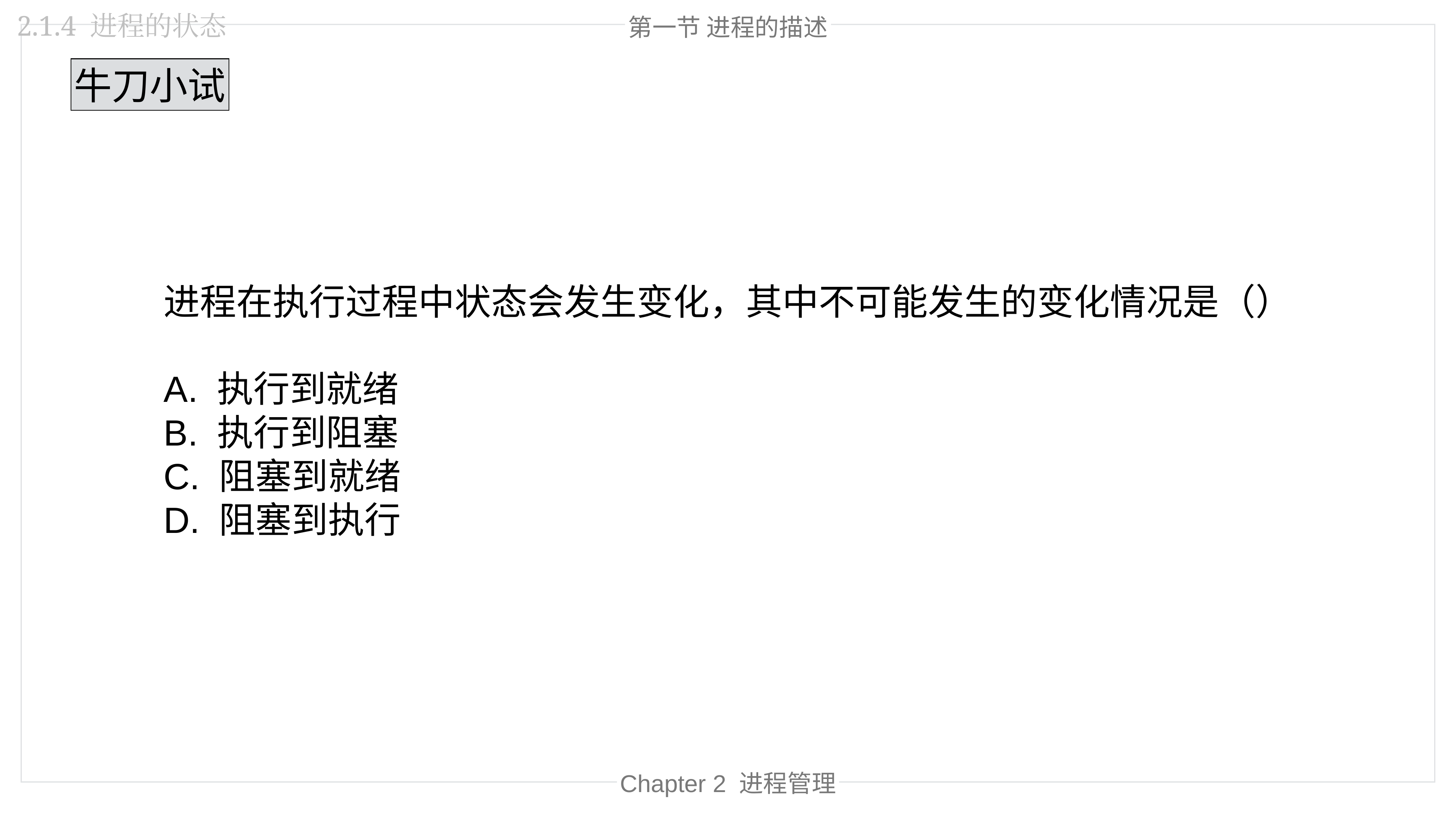

2.1.4 进程的状态
第一节 进程的描述

牛刀小试
进程在执行过程中状态会发生变化，其中不可能发生的变化情况是（）

A. 执行到就绪
B. 执行到阻塞
C. 阻塞到就绪
D. 阻塞到执行
Chapter 2 进程管理